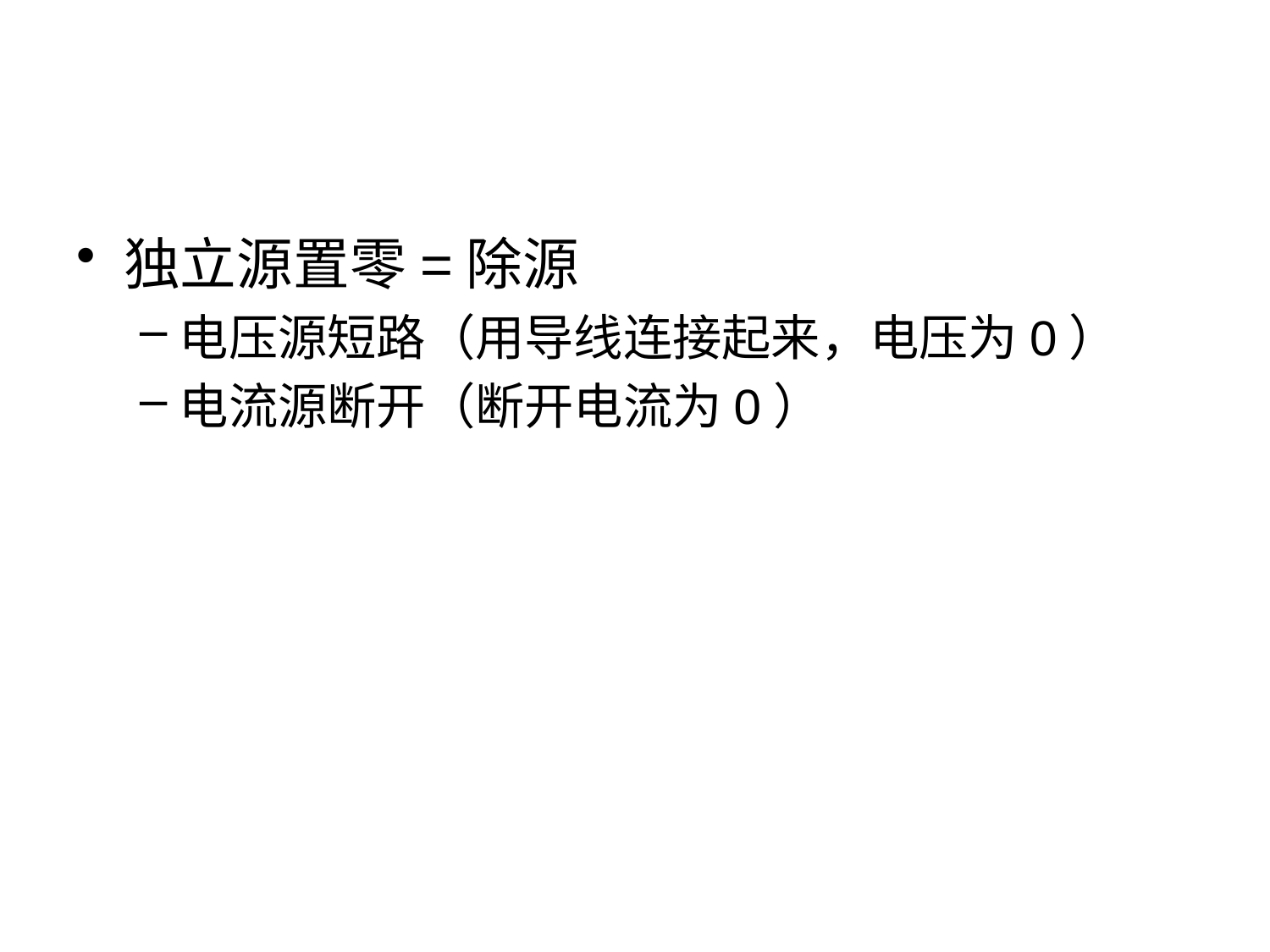

独立源置零=除源
电压源短路（用导线连接起来，电压为0）
电流源断开（断开电流为0）